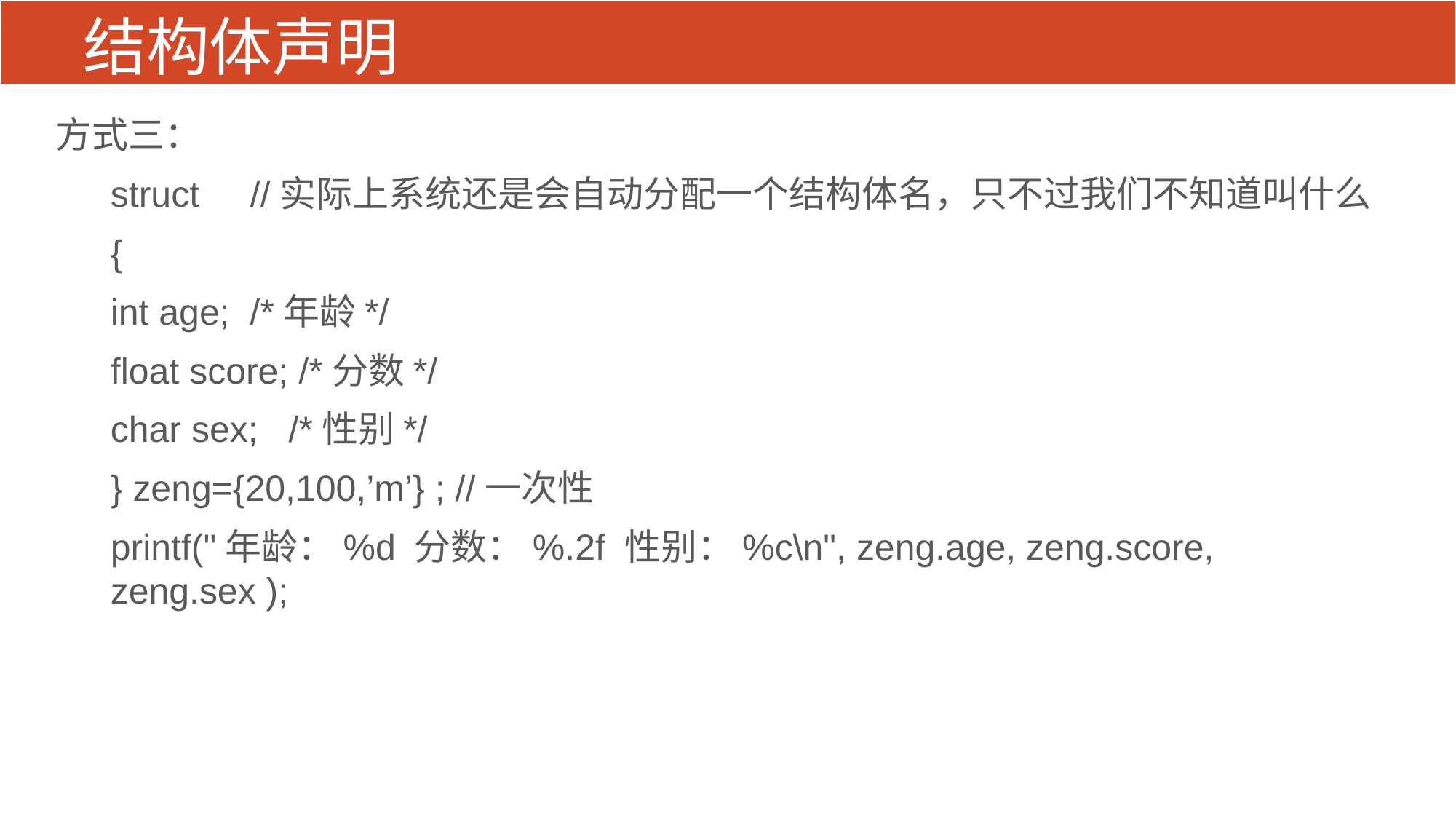

# 结构体声明
方式三：
struct     //实际上系统还是会自动分配一个结构体名，只不过我们不知道叫什么
{
int age;  /*年龄*/
float score; /*分数*/
char sex;   /*性别*/
} zeng={20,100,’m’} ; //一次性
printf("年龄：%d 分数：%.2f 性别：%c\n", zeng.age, zeng.score, zeng.sex );